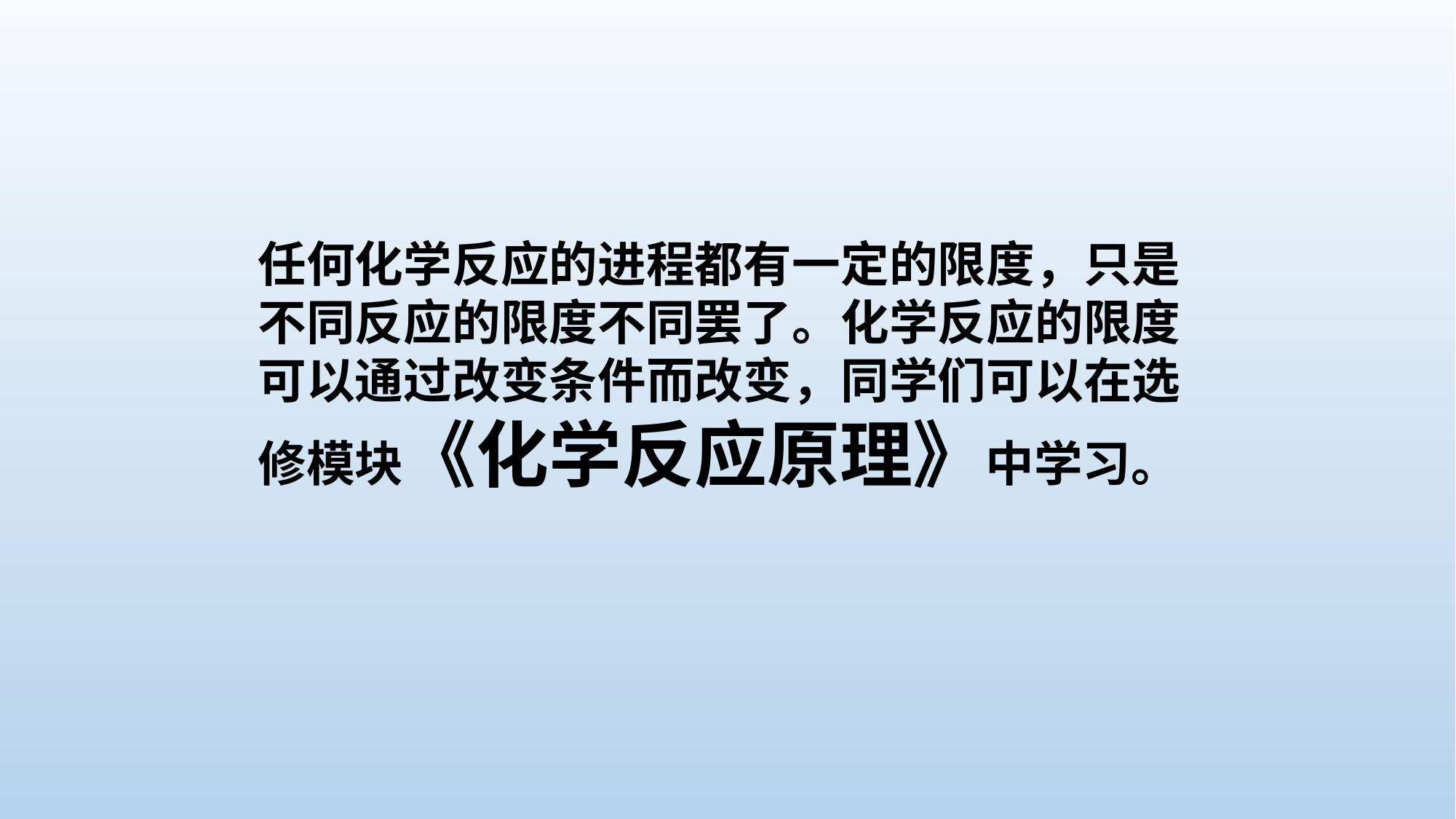

任何化学反应的进程都有一定的限度，只是
不同反应的限度不同罢了。化学反应的限度
可以通过改变条件而改变，同学们可以在选
修模块《化学反应原理》中学习。